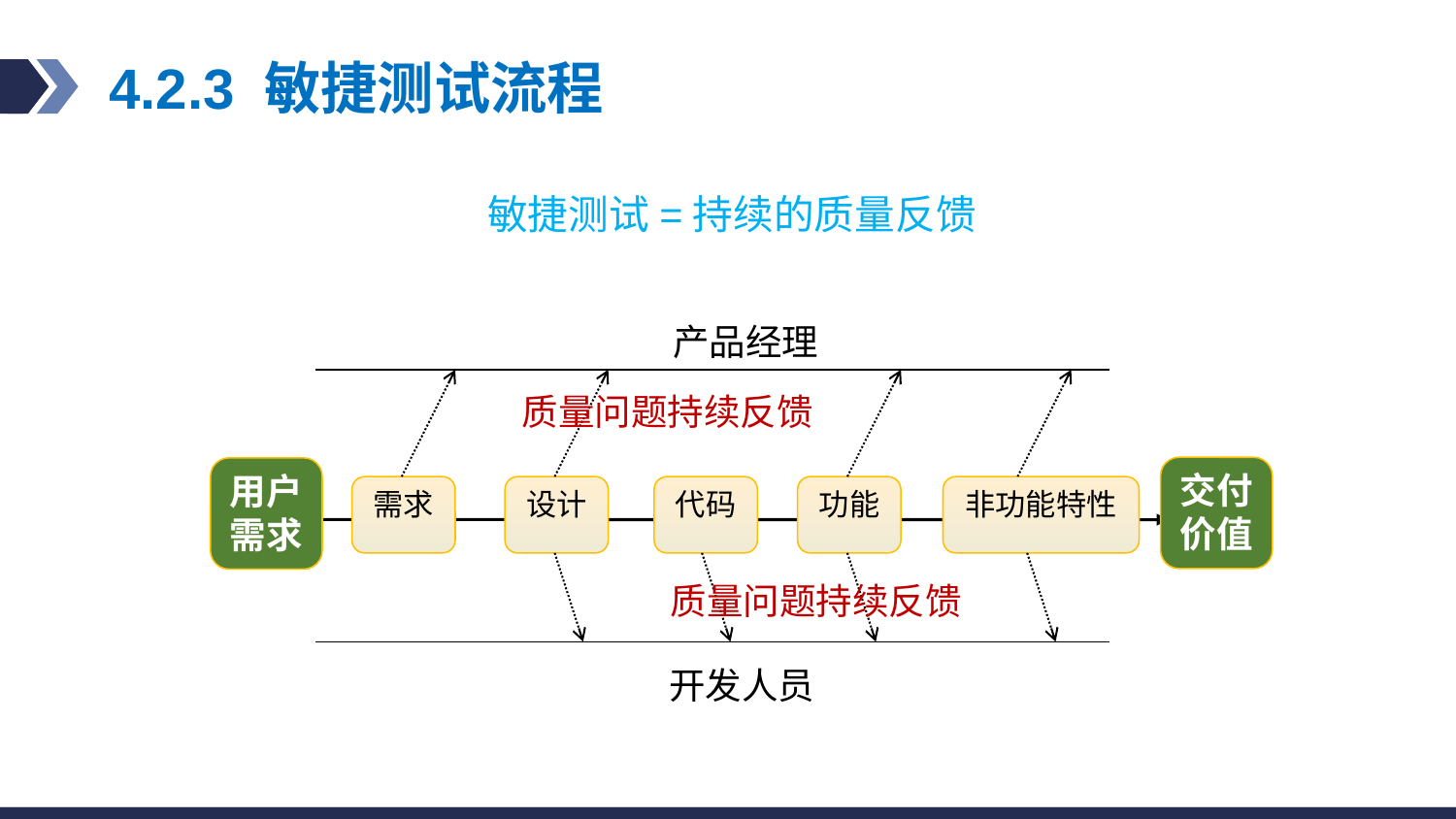

4.2.3 敏捷测试流程
# 敏捷测试=持续的质量反馈
产品经理
质量问题持续反馈
用户需求
需求
设计
代码
功能
非功能特性
质量问题持续反馈
开发人员
交付价值